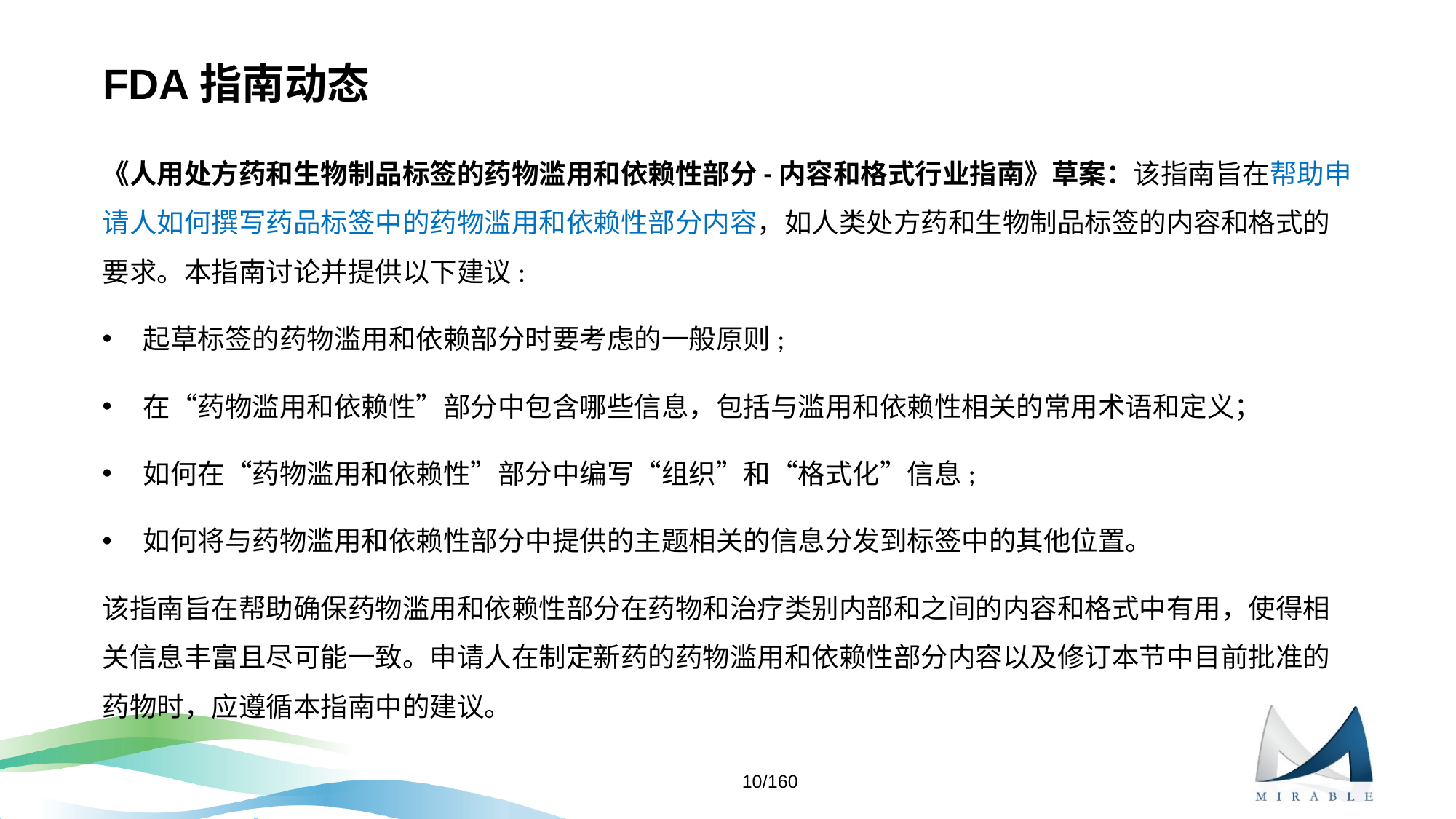

# FDA指南动态
《人用处方药和生物制品标签的药物滥用和依赖性部分-内容和格式行业指南》草案：该指南旨在帮助申请人如何撰写药品标签中的药物滥用和依赖性部分内容，如人类处方药和生物制品标签的内容和格式的要求。本指南讨论并提供以下建议:
起草标签的药物滥用和依赖部分时要考虑的一般原则;
在“药物滥用和依赖性”部分中包含哪些信息，包括与滥用和依赖性相关的常用术语和定义；
如何在“药物滥用和依赖性”部分中编写“组织”和“格式化”信息;
如何将与药物滥用和依赖性部分中提供的主题相关的信息分发到标签中的其他位置。
该指南旨在帮助确保药物滥用和依赖性部分在药物和治疗类别内部和之间的内容和格式中有用，使得相关信息丰富且尽可能一致。申请人在制定新药的药物滥用和依赖性部分内容以及修订本节中目前批准的药物时，应遵循本指南中的建议。
10/160